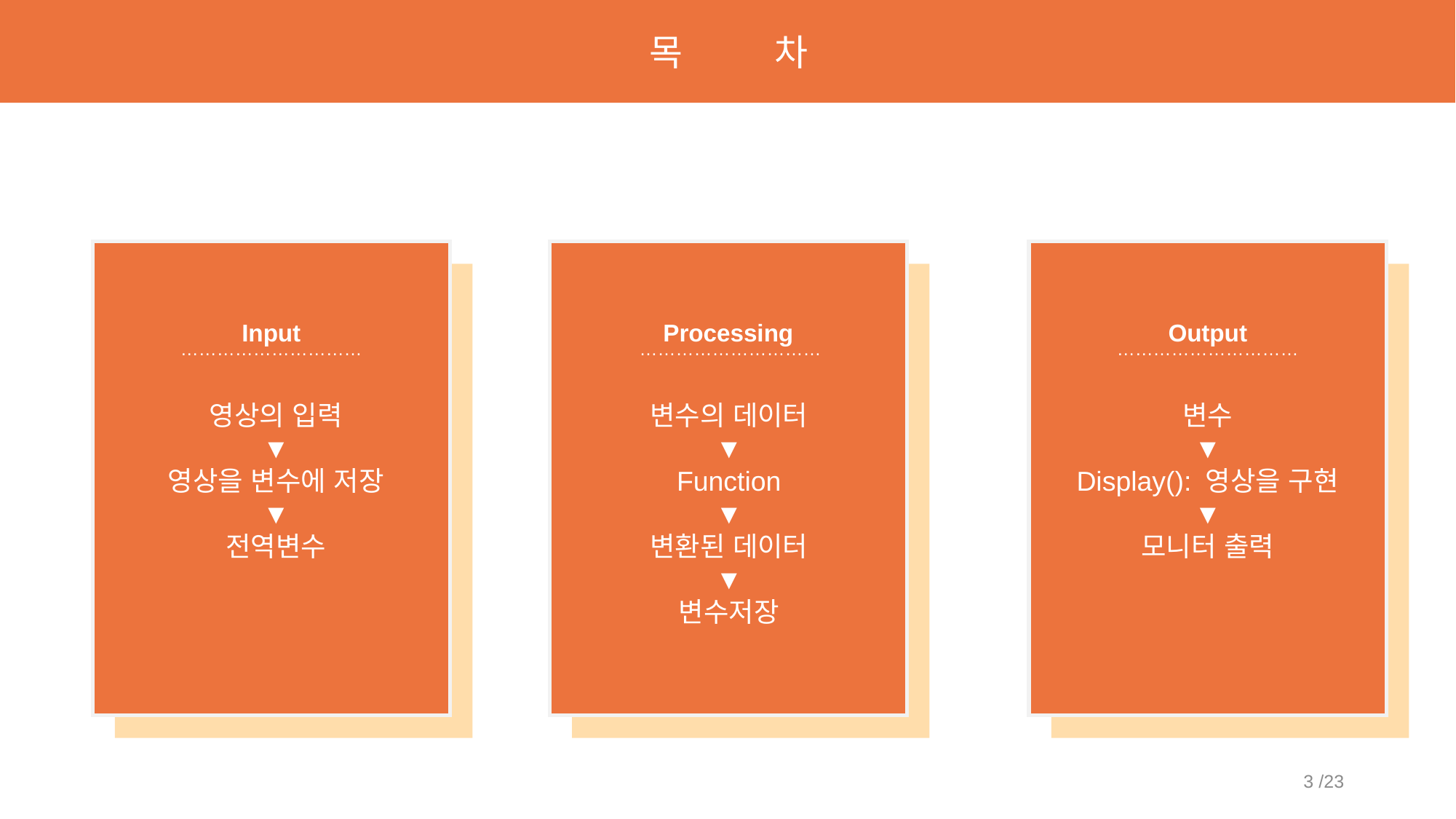

목         차

Processing
Output
Input
…………………………

…………………………

…………………………

영상의 입력
▼
영상을 변수에 저장
▼
전역변수

변수의 데이터
▼
Function
▼
변환된 데이터
▼
변수저장
변수
▼
Display(): 영상을 구현
▼
모니터 출력
3 /23